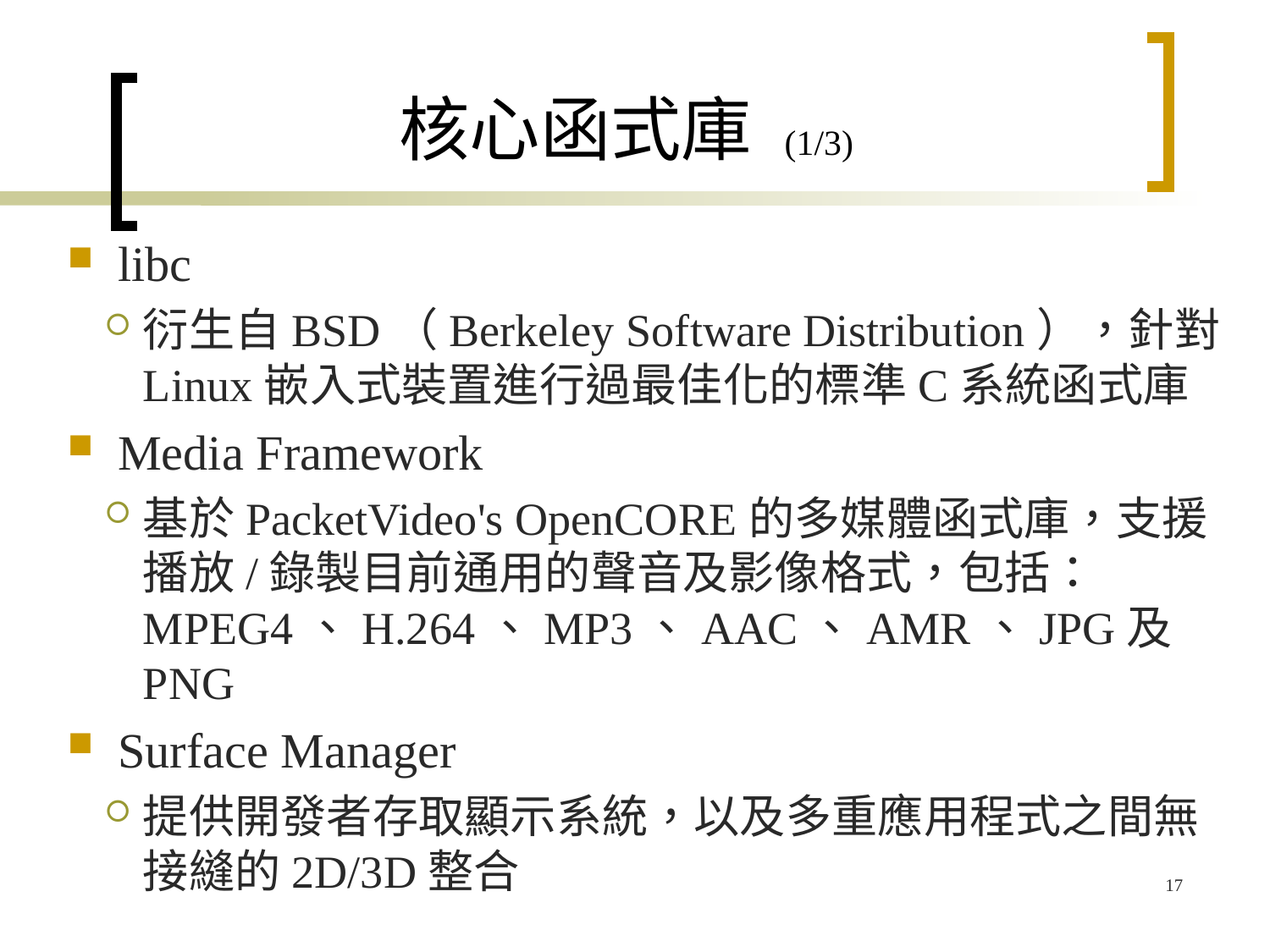

# 核心函式庫 (1/3)
libc
衍生自BSD（Berkeley Software Distribution），針對Linux嵌入式裝置進行過最佳化的標準C系統函式庫
Media Framework
基於PacketVideo's OpenCORE的多媒體函式庫，支援播放/錄製目前通用的聲音及影像格式，包括：MPEG4、H.264、MP3、AAC、AMR、JPG及PNG
Surface Manager
提供開發者存取顯示系統，以及多重應用程式之間無接縫的2D/3D整合
17